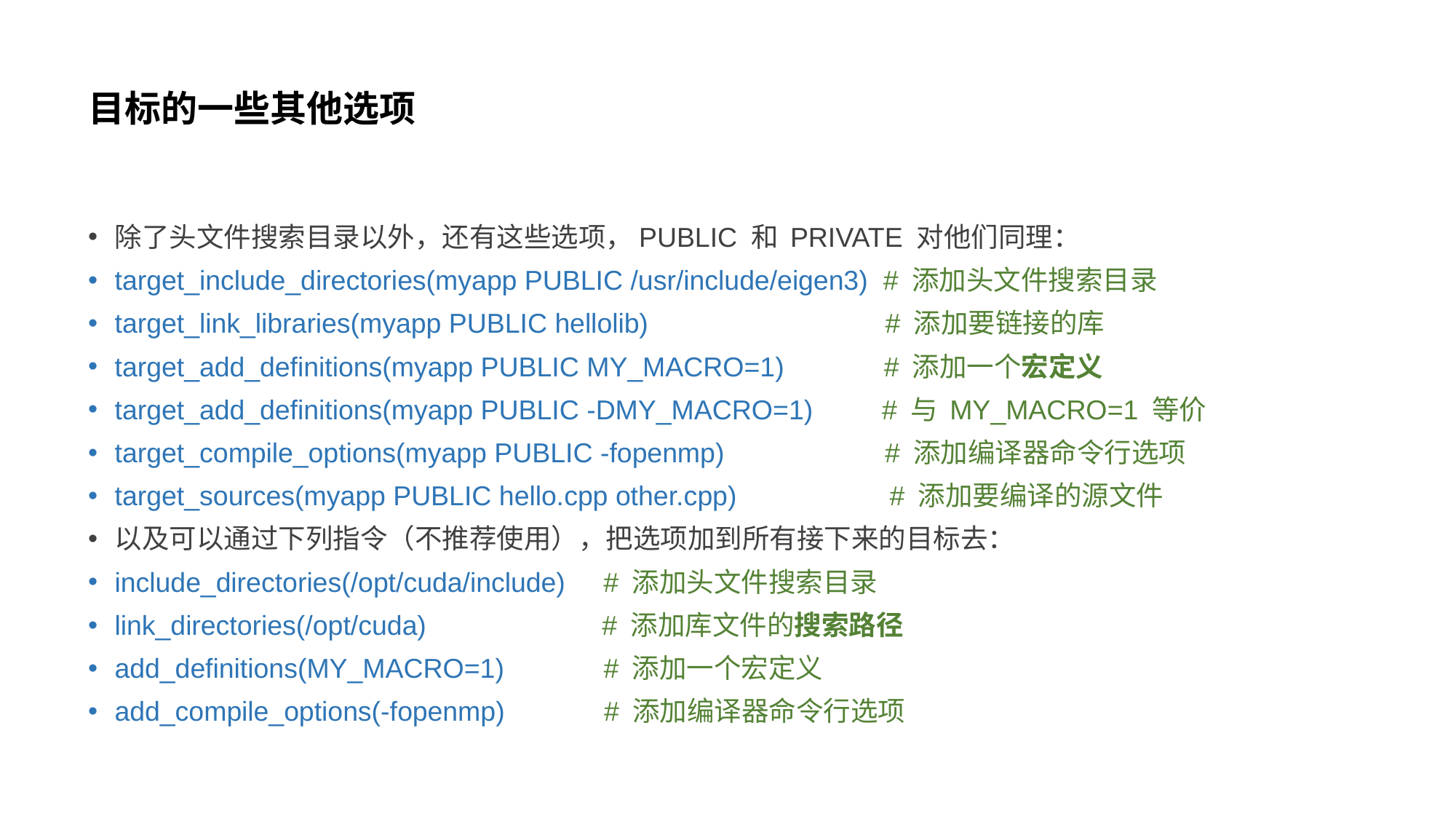

# 目标的一些其他选项
除了头文件搜索目录以外，还有这些选项，PUBLIC 和 PRIVATE 对他们同理：
target_include_directories(myapp PUBLIC /usr/include/eigen3)  # 添加头文件搜索目录
target_link_libraries(myapp PUBLIC hellolib)                               # 添加要链接的库
target_add_definitions(myapp PUBLIC MY_MACRO=1)             # 添加一个宏定义
target_add_definitions(myapp PUBLIC -DMY_MACRO=1)         # 与 MY_MACRO=1 等价
target_compile_options(myapp PUBLIC -fopenmp)                     # 添加编译器命令行选项
target_sources(myapp PUBLIC hello.cpp other.cpp)                    # 添加要编译的源文件
以及可以通过下列指令（不推荐使用），把选项加到所有接下来的目标去：
include_directories(/opt/cuda/include)     # 添加头文件搜索目录
link_directories(/opt/cuda)                       # 添加库文件的搜索路径
add_definitions(MY_MACRO=1)             # 添加一个宏定义
add_compile_options(-fopenmp)             # 添加编译器命令行选项